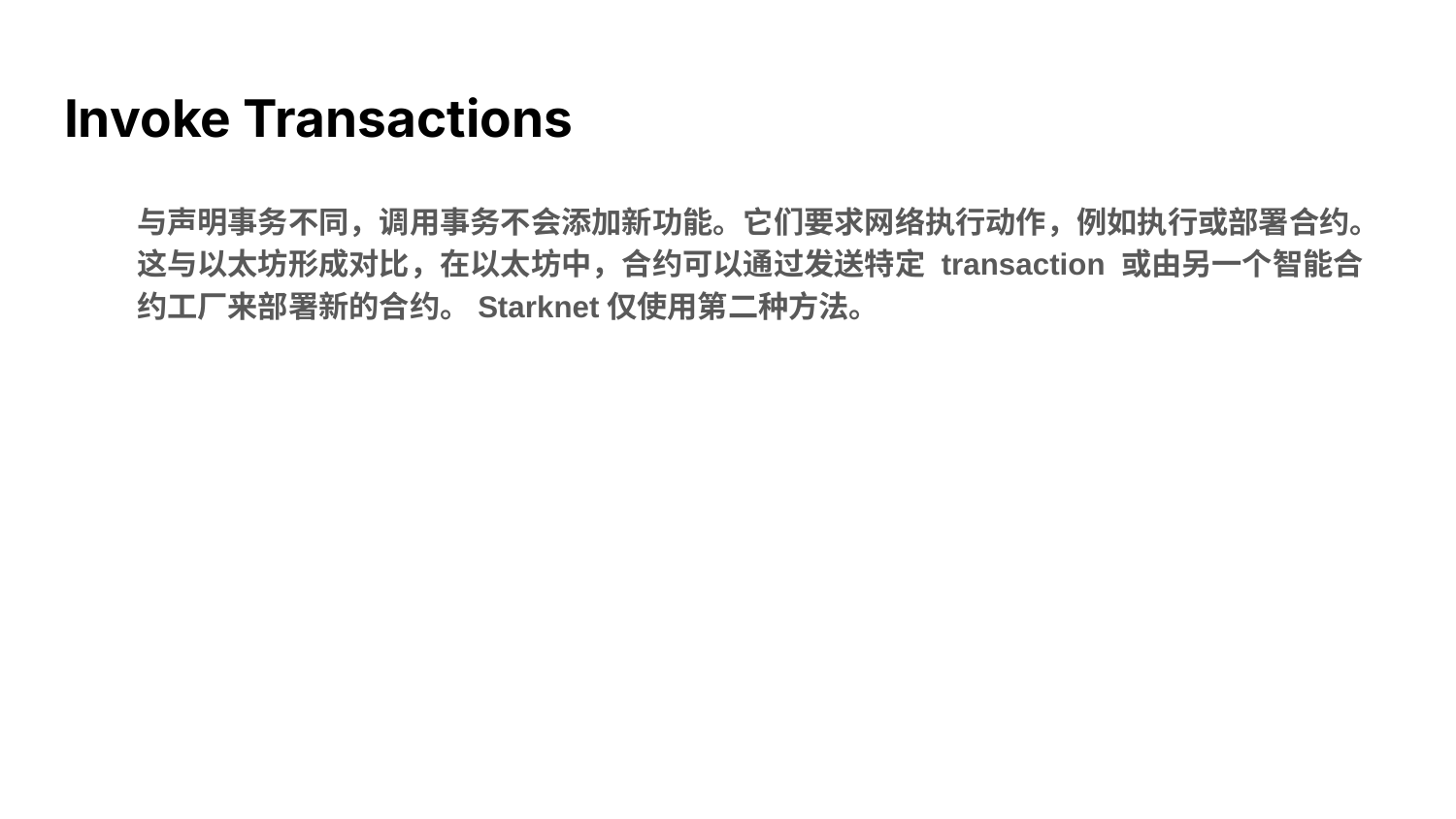

# Invoke Transactions

与声明事务不同，调用事务不会添加新功能。它们要求网络执行动作，例如执行或部署合约。这与以太坊形成对比，在以太坊中，合约可以通过发送特定 transaction 或由另一个智能合约工厂来部署新的合约。Starknet仅使用第二种方法。